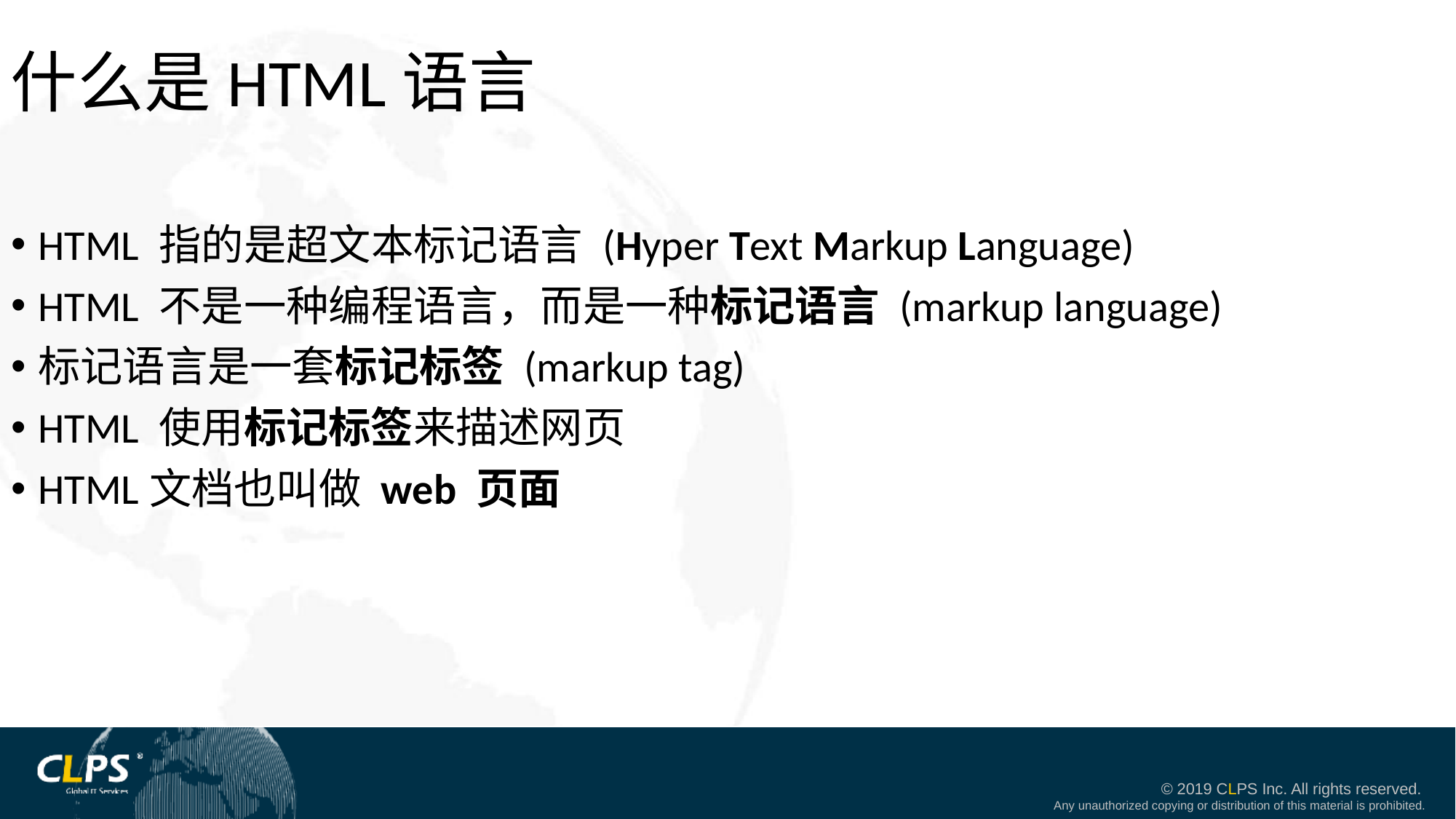

什么是HTML语言
HTML 指的是超文本标记语言 (Hyper Text Markup Language)
HTML 不是一种编程语言，而是一种标记语言 (markup language)
标记语言是一套标记标签 (markup tag)
HTML 使用标记标签来描述网页
HTML文档也叫做 web 页面